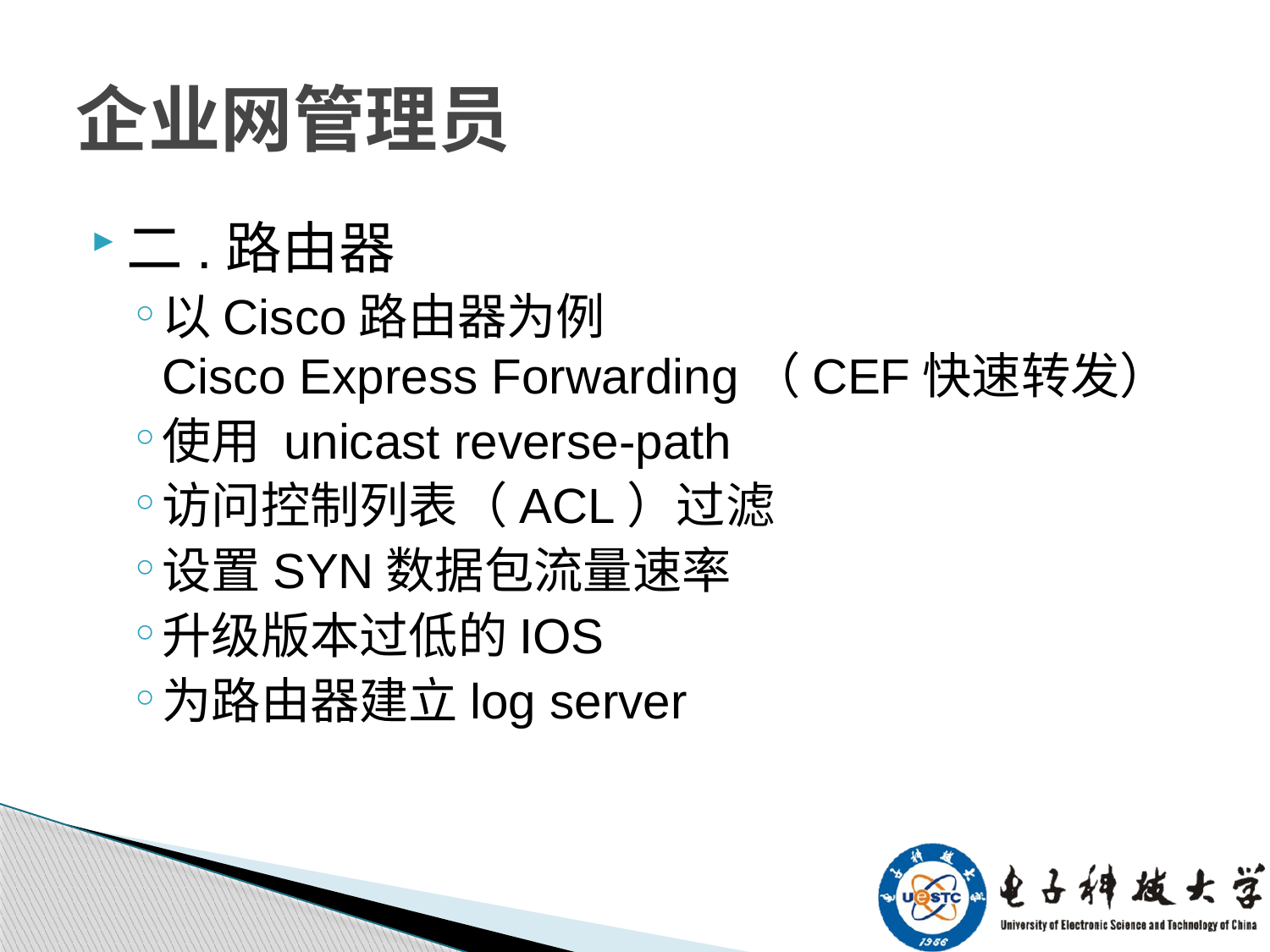

# 企业网管理员
二.路由器
以Cisco路由器为例 
Cisco Express Forwarding（CEF快速转发）
使用 unicast reverse-path
访问控制列表（ACL）过滤
设置SYN数据包流量速率
升级版本过低的IOS
为路由器建立log server